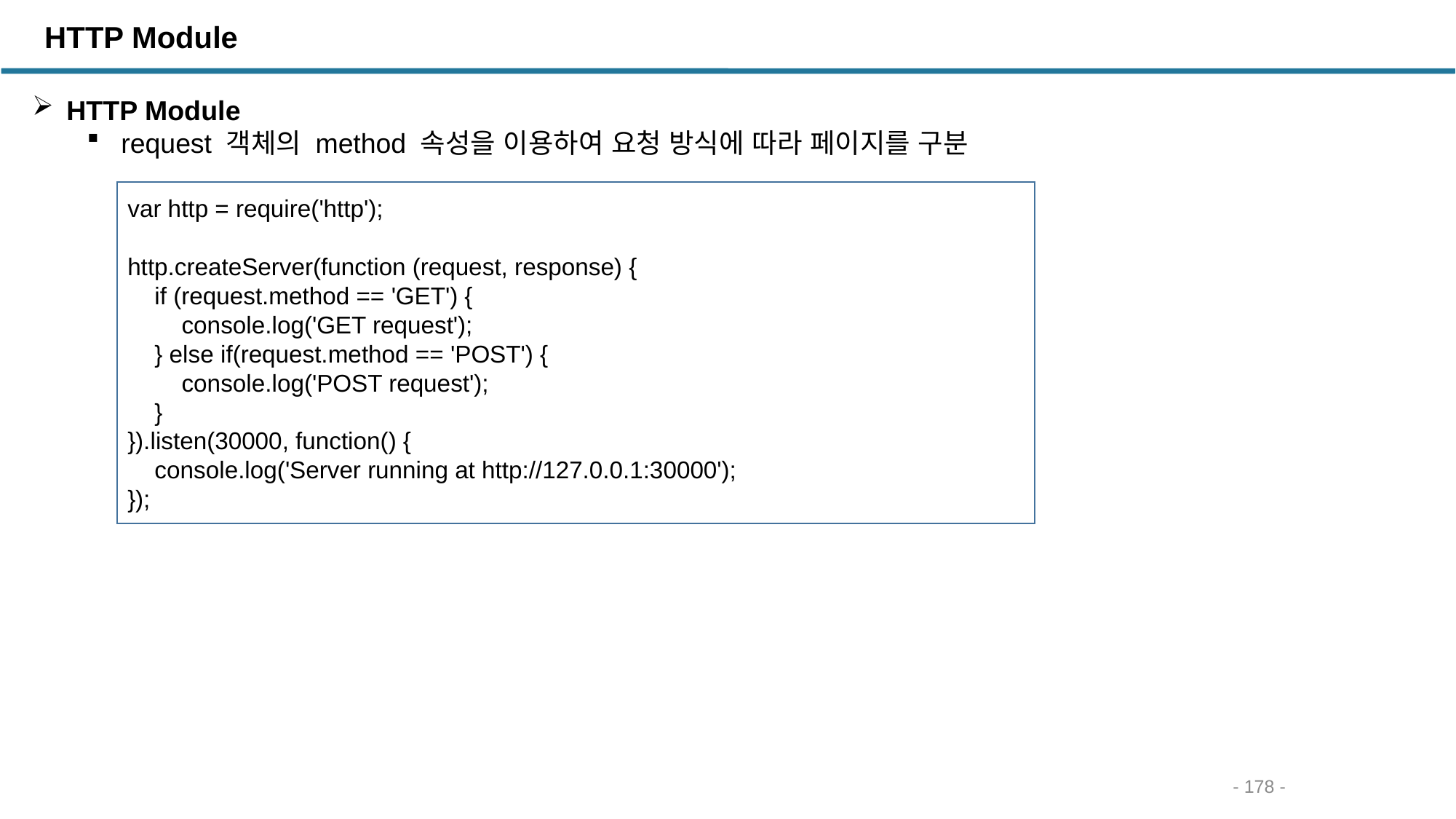

HTTP Module
HTTP Module
request 객체의 method 속성을 이용하여 요청 방식에 따라 페이지를 구분

var http = require('http');

http.createServer(function (request, response) {
    if (request.method == 'GET') {
        console.log('GET request');
    } else if(request.method == 'POST') {
        console.log('POST request');
    }
}).listen(30000, function() {
    console.log('Server running at http://127.0.0.1:30000');
});
- 178 -